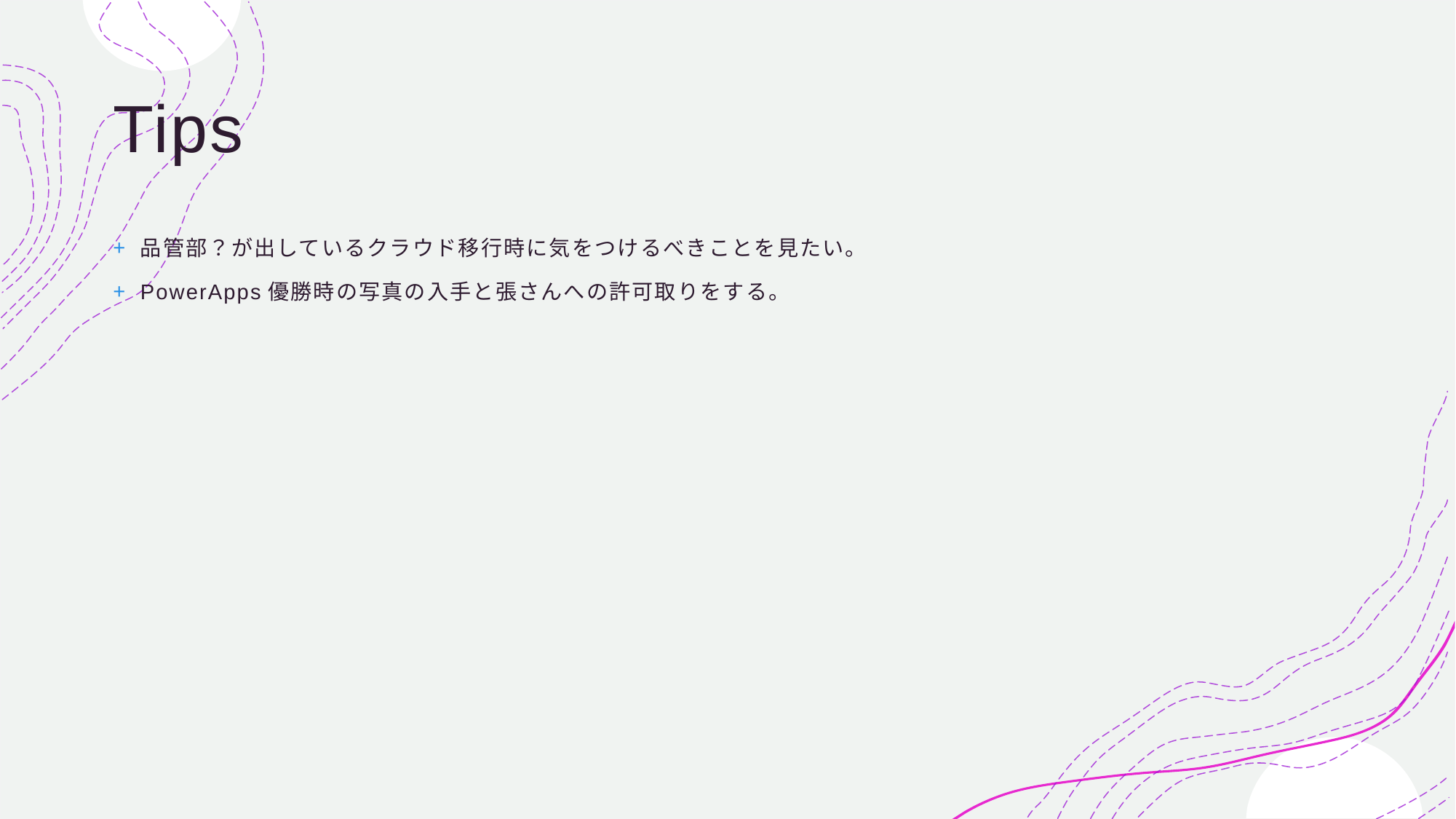

# Tips
品管部？が出しているクラウド移行時に気をつけるべきことを見たい。
PowerApps優勝時の写真の入手と張さんへの許可取りをする。